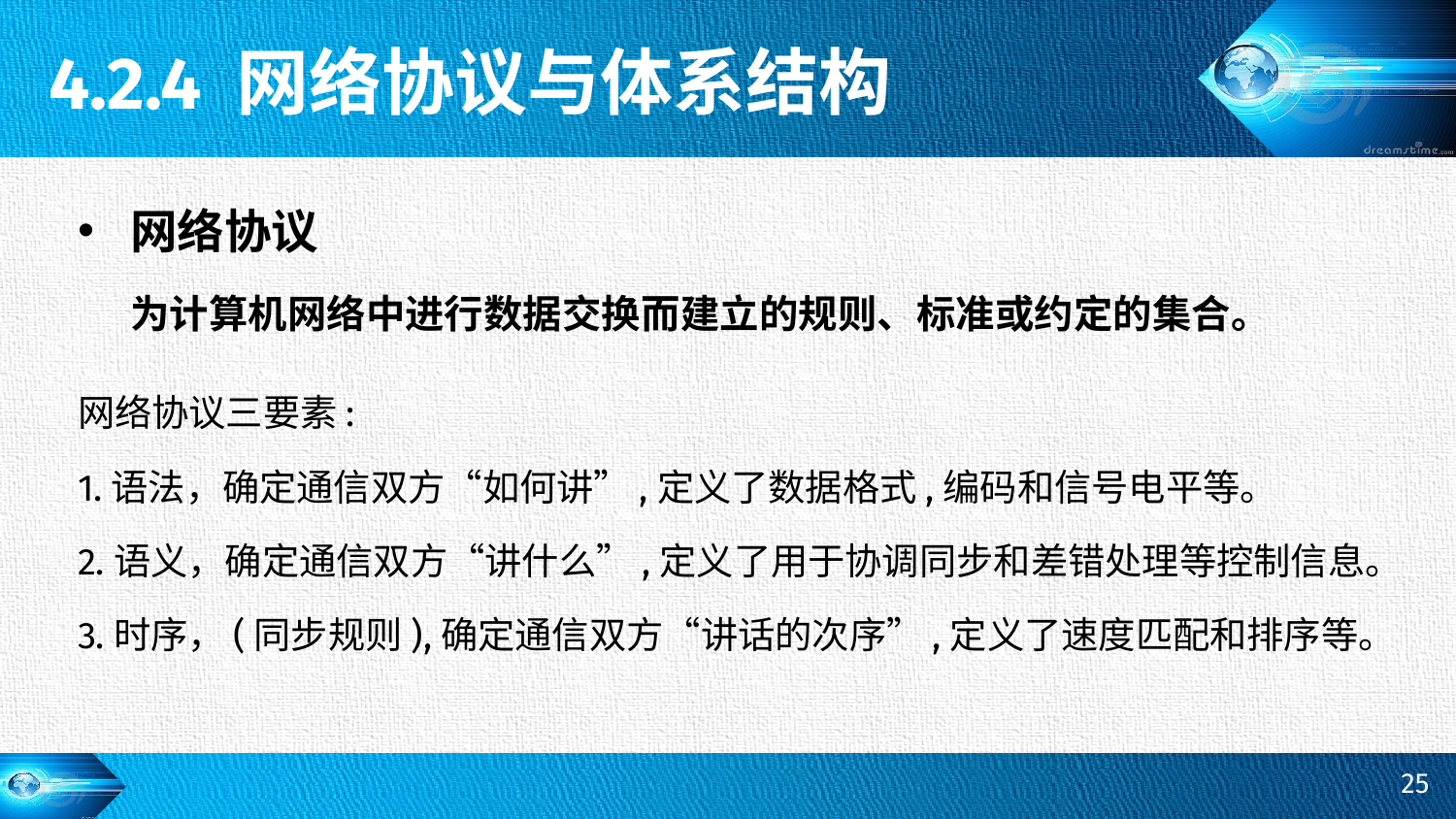

4.2.4 网络协议与体系结构
网络协议
	为计算机网络中进行数据交换而建立的规则、标准或约定的集合。
网络协议三要素:
1.语法，确定通信双方“如何讲”,定义了数据格式,编码和信号电平等。
2.语义，确定通信双方“讲什么”,定义了用于协调同步和差错处理等控制信息。
3.时序，(同步规则),确定通信双方“讲话的次序”,定义了速度匹配和排序等。

25